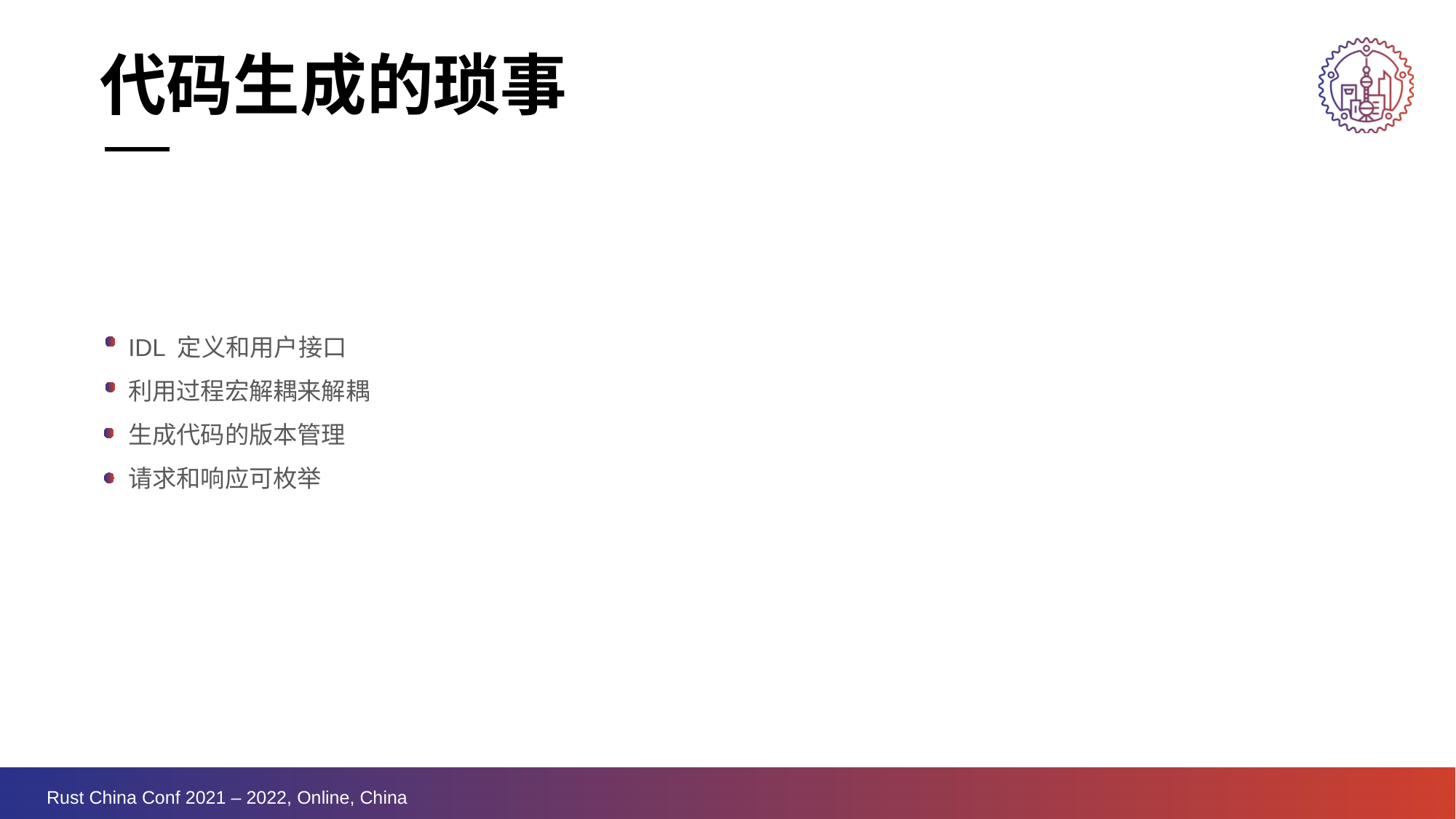

代码生成的琐事
IDL 定义和用户接口
利用过程宏解耦来解耦
生成代码的版本管理
请求和响应可枚举